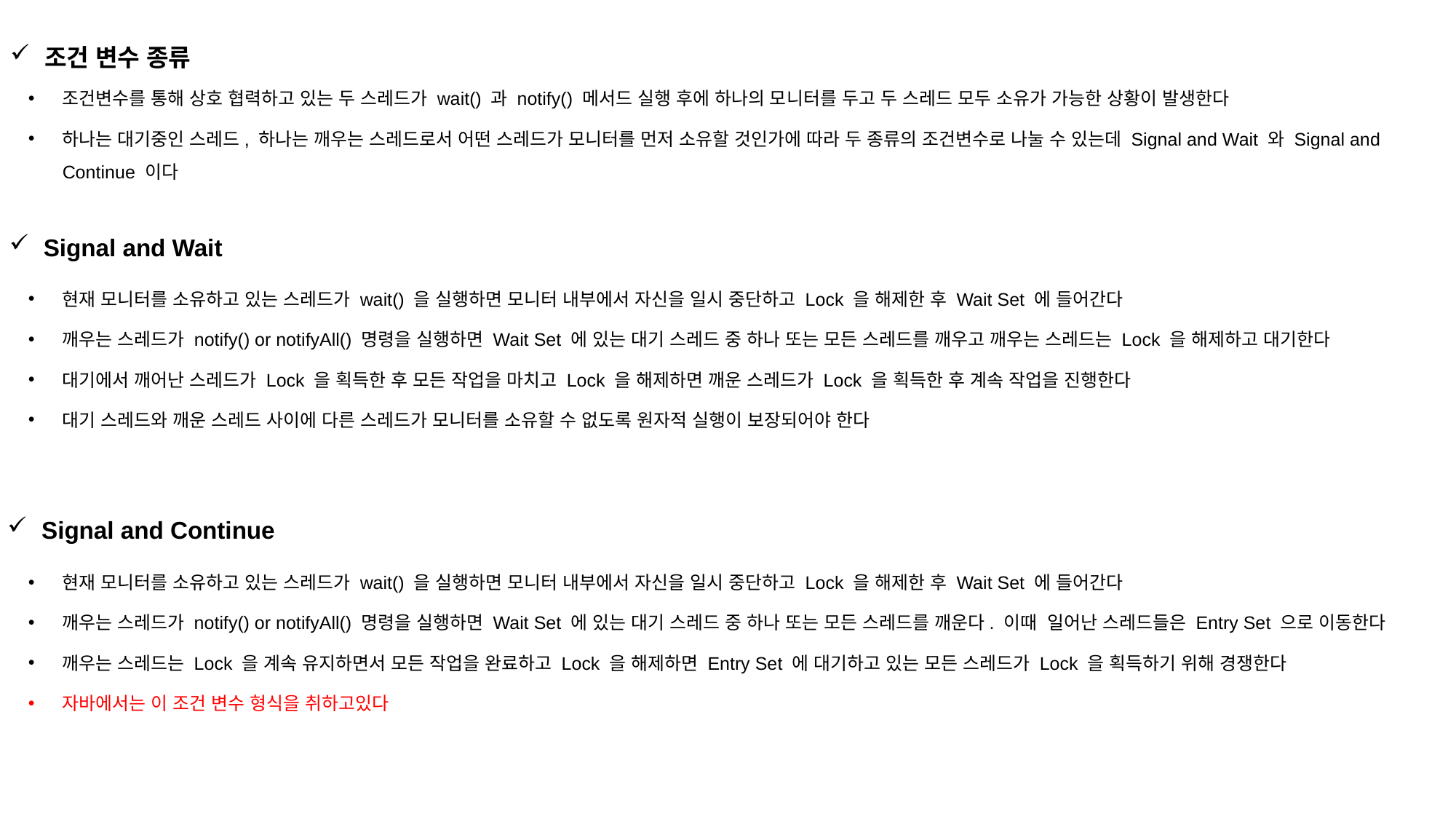

조건 변수 종류
조건변수를 통해 상호 협력하고 있는 두 스레드가 wait() 과 notify() 메서드 실행 후에 하나의 모니터를 두고 두 스레드 모두 소유가 가능한 상황이 발생한다
하나는 대기중인 스레드, 하나는 깨우는 스레드로서 어떤 스레드가 모니터를 먼저 소유할 것인가에 따라 두 종류의 조건변수로 나눌 수 있는데 Signal and Wait 와 Signal and Continue 이다
Signal and Wait
현재 모니터를 소유하고 있는 스레드가 wait() 을 실행하면 모니터 내부에서 자신을 일시 중단하고 Lock 을 해제한 후 Wait Set 에 들어간다
깨우는 스레드가 notify() or notifyAll() 명령을 실행하면 Wait Set 에 있는 대기 스레드 중 하나 또는 모든 스레드를 깨우고 깨우는 스레드는 Lock 을 해제하고 대기한다
대기에서 깨어난 스레드가 Lock 을 획득한 후 모든 작업을 마치고 Lock 을 해제하면 깨운 스레드가 Lock 을 획득한 후 계속 작업을 진행한다
대기 스레드와 깨운 스레드 사이에 다른 스레드가 모니터를 소유할 수 없도록 원자적 실행이 보장되어야 한다
Signal and Continue
현재 모니터를 소유하고 있는 스레드가 wait() 을 실행하면 모니터 내부에서 자신을 일시 중단하고 Lock 을 해제한 후 Wait Set 에 들어간다
깨우는 스레드가 notify() or notifyAll() 명령을 실행하면 Wait Set 에 있는 대기 스레드 중 하나 또는 모든 스레드를 깨운다. 이때  일어난 스레드들은 Entry Set 으로 이동한다
깨우는 스레드는 Lock 을 계속 유지하면서 모든 작업을 완료하고 Lock 을 해제하면 Entry Set 에 대기하고 있는 모든 스레드가 Lock 을 획득하기 위해 경쟁한다
자바에서는 이 조건 변수 형식을 취하고있다